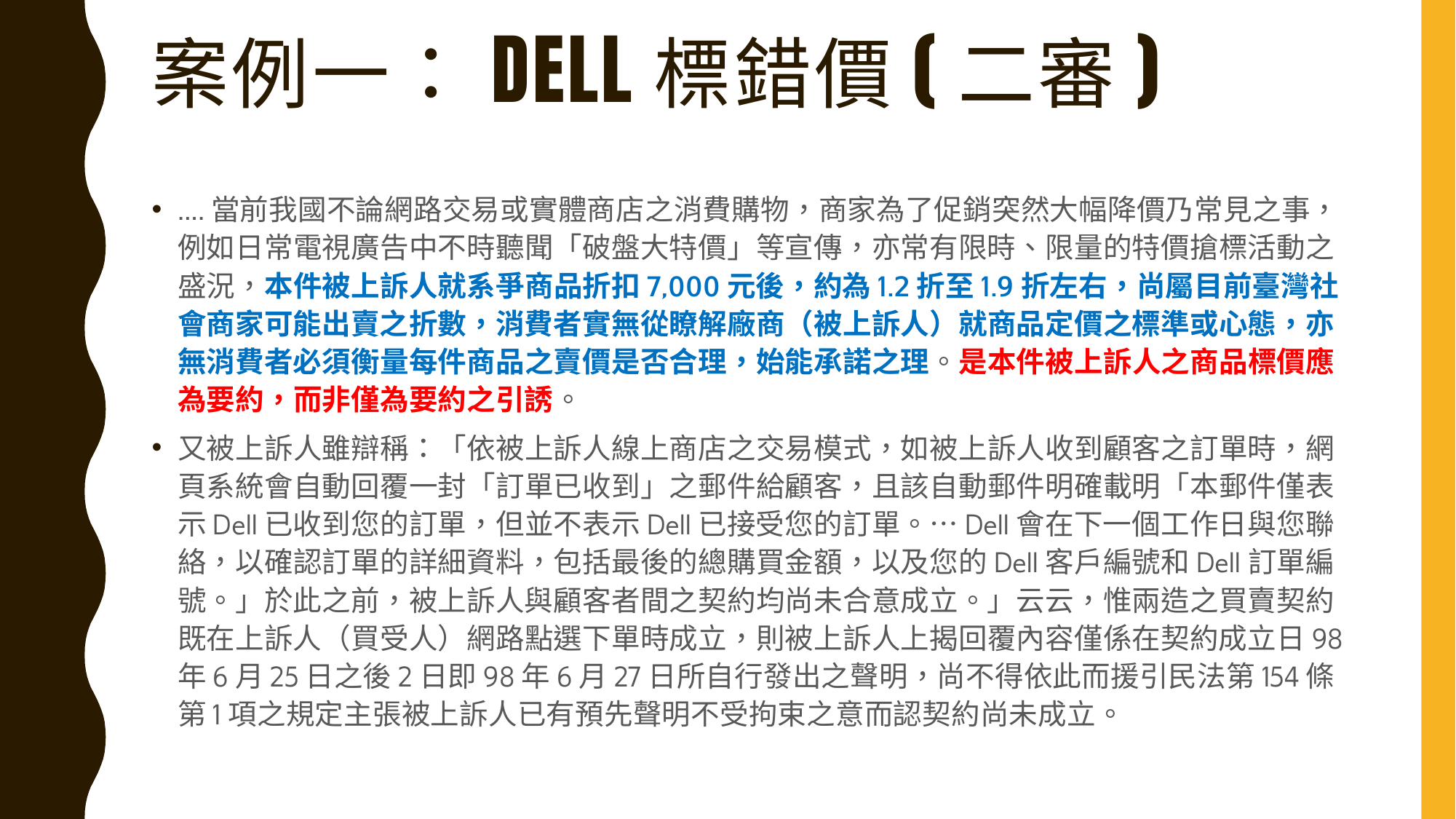

# 案例一：dell標錯價(二審)
….當前我國不論網路交易或實體商店之消費購物，商家為了促銷突然大幅降價乃常見之事，例如日常電視廣告中不時聽聞「破盤大特價」等宣傳，亦常有限時、限量的特價搶標活動之盛況，本件被上訴人就系爭商品折扣7,000元後，約為1.2折至1.9折左右，尚屬目前臺灣社會商家可能出賣之折數，消費者實無從瞭解廠商（被上訴人）就商品定價之標準或心態，亦無消費者必須衡量每件商品之賣價是否合理，始能承諾之理。是本件被上訴人之商品標價應為要約，而非僅為要約之引誘。
又被上訴人雖辯稱：「依被上訴人線上商店之交易模式，如被上訴人收到顧客之訂單時，網頁系統會自動回覆一封「訂單已收到」之郵件給顧客，且該自動郵件明確載明「本郵件僅表示Dell已收到您的訂單，但並不表示Dell已接受您的訂單。…Dell會在下一個工作日與您聯絡，以確認訂單的詳細資料，包括最後的總購買金額，以及您的Dell客戶編號和Dell訂單編號。」於此之前，被上訴人與顧客者間之契約均尚未合意成立。」云云，惟兩造之買賣契約既在上訴人（買受人）網路點選下單時成立，則被上訴人上揭回覆內容僅係在契約成立日98年6月25日之後2日即98年6月27日所自行發出之聲明，尚不得依此而援引民法第154條第1項之規定主張被上訴人已有預先聲明不受拘束之意而認契約尚未成立。